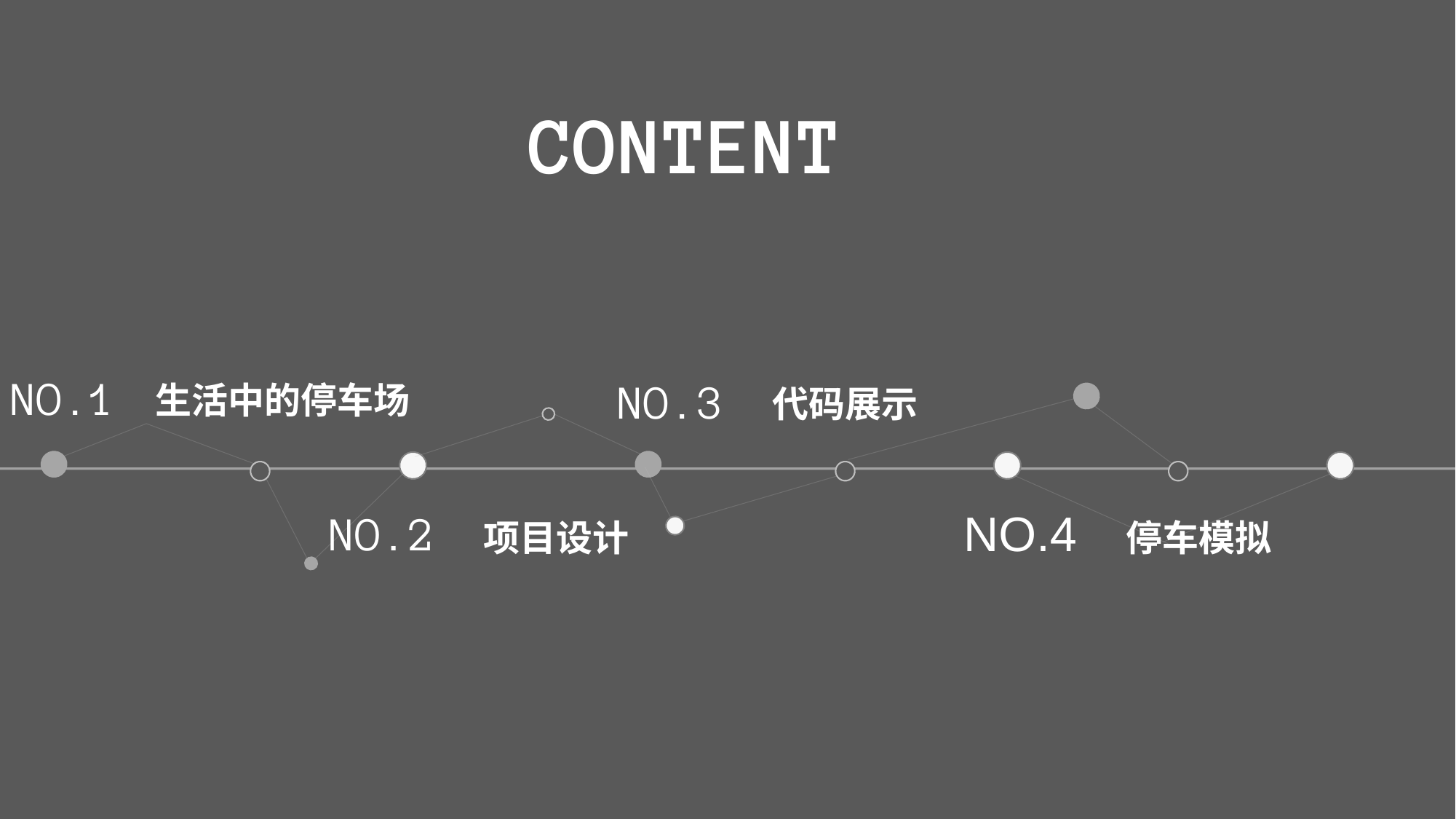

CONTENT
NO.1
NO.3
生活中的停车场
代码展示

NO.2
NO.4
项目设计
停车模拟